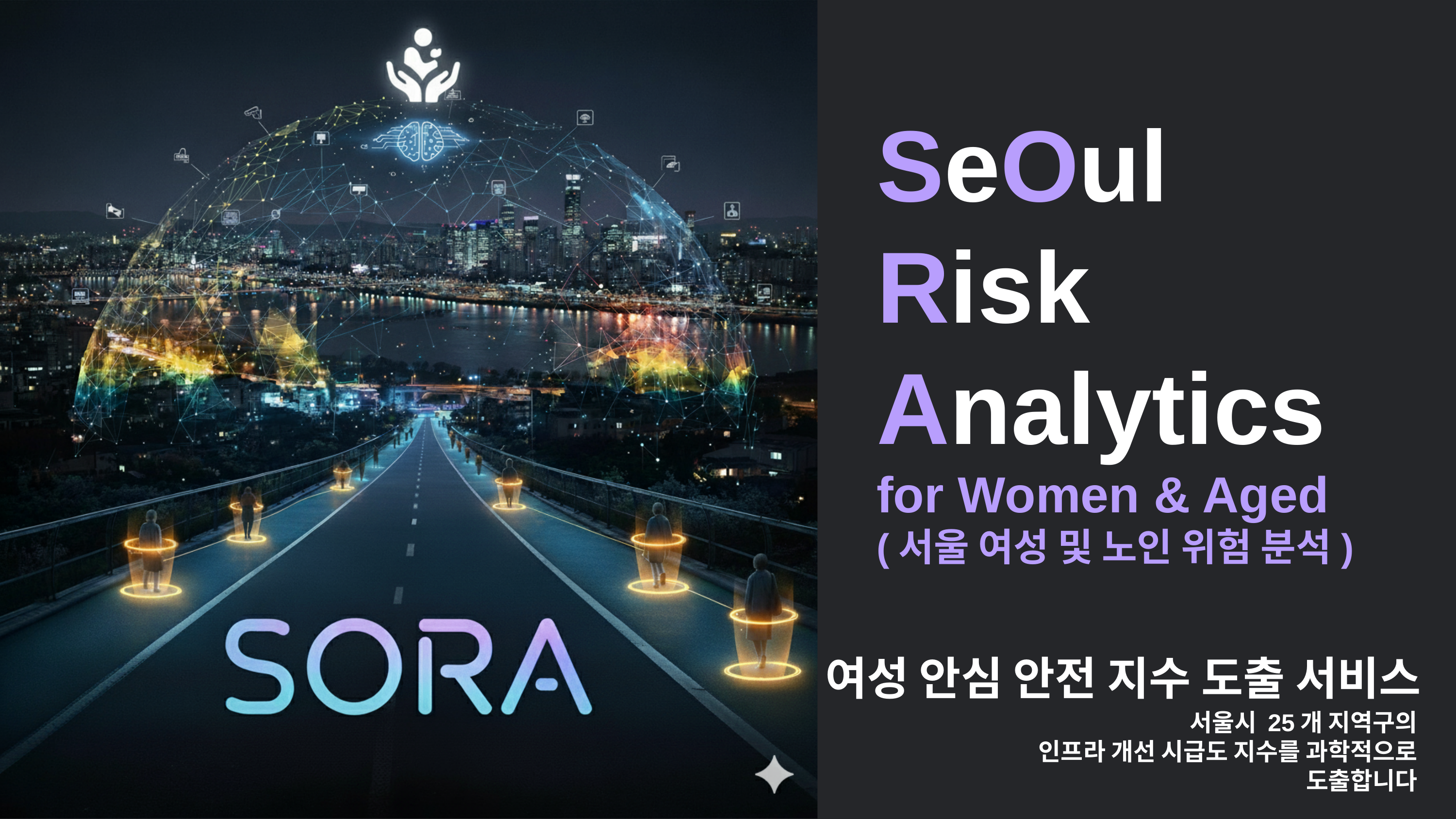

SeOul
Risk Analytics
for Women & Aged
(서울 여성 및 노인 위험 분석)
여성 안심 안전 지수 도출 서비스
서울시 25개 지역구의
인프라 개선 시급도 지수를 과학적으로 도출합니다